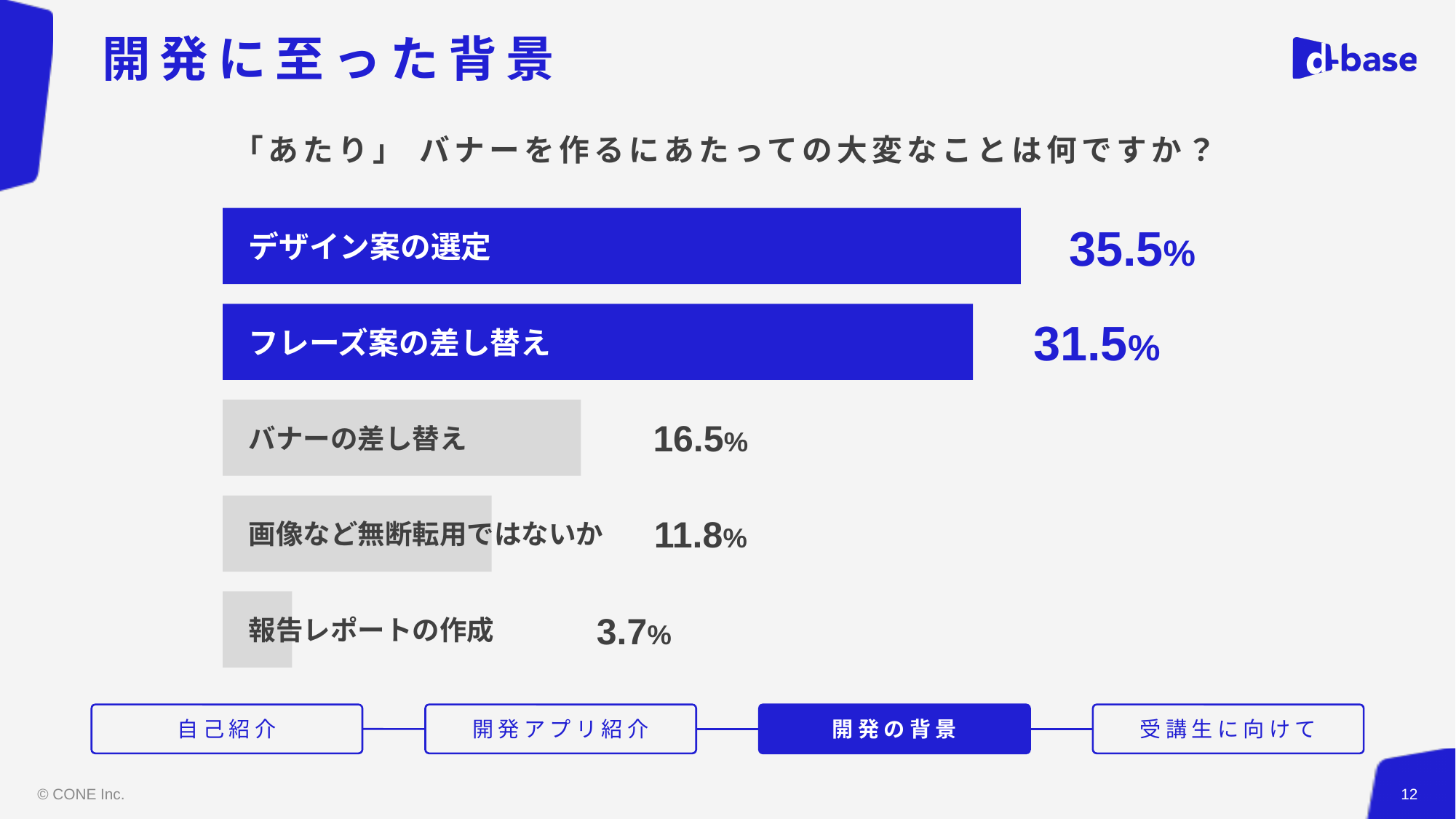

# 開発に至った背景
「あたり」 バナーを作るにあたっての大変なことは何ですか？
デザイン案の選定
35.5%
フレーズ案の差し替え
31.5%
バナーの差し替え
16.5%
画像など無断転用ではないか
11.8%
報告レポートの作成
3.7%
自己紹介
開発アプリ紹介
開発の背景
受講生に向けて
© CONE Inc.
12